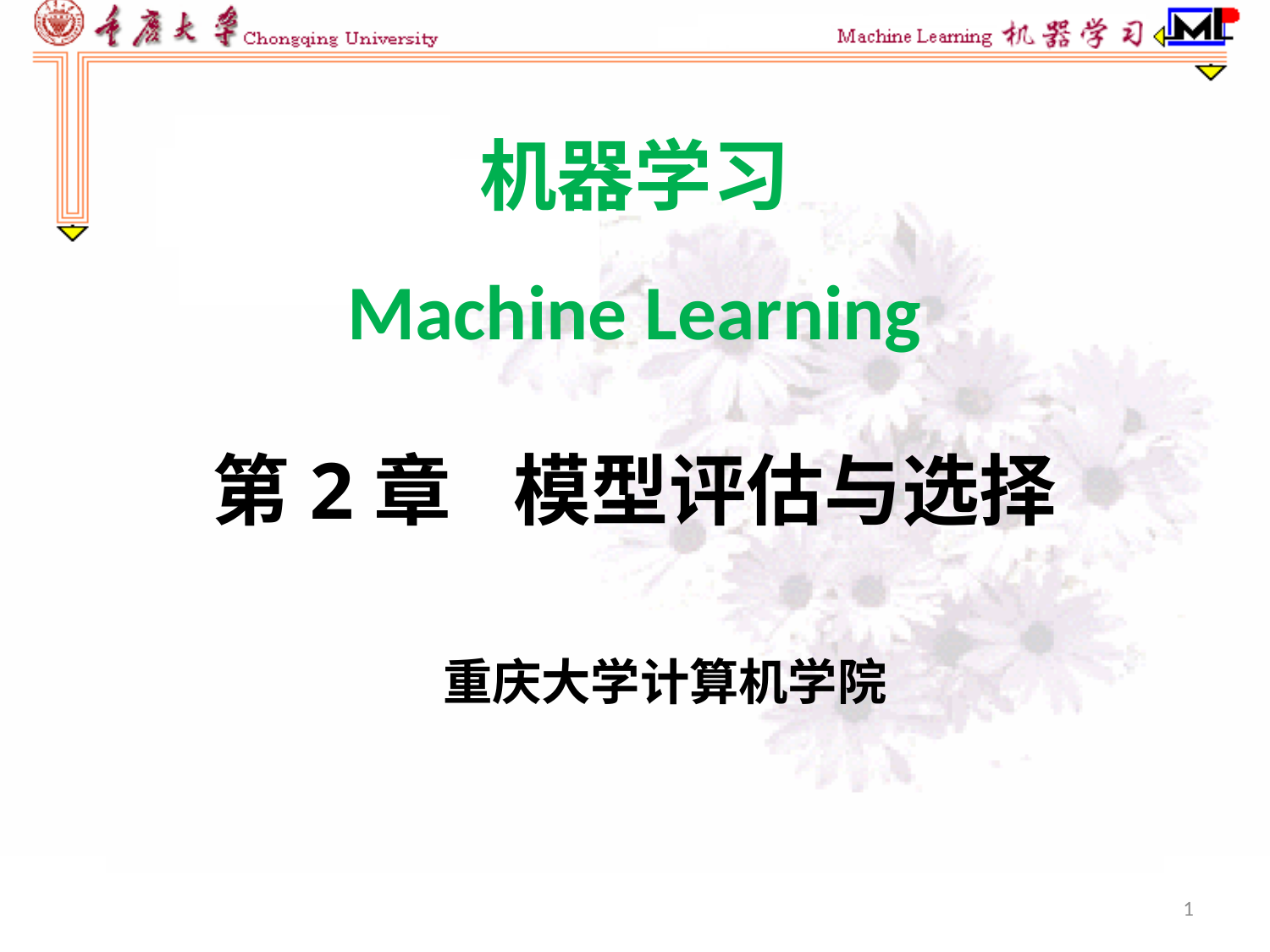

# 机器学习 Machine Learning
第2章	模型评估与选择

重庆大学计算机学院
1